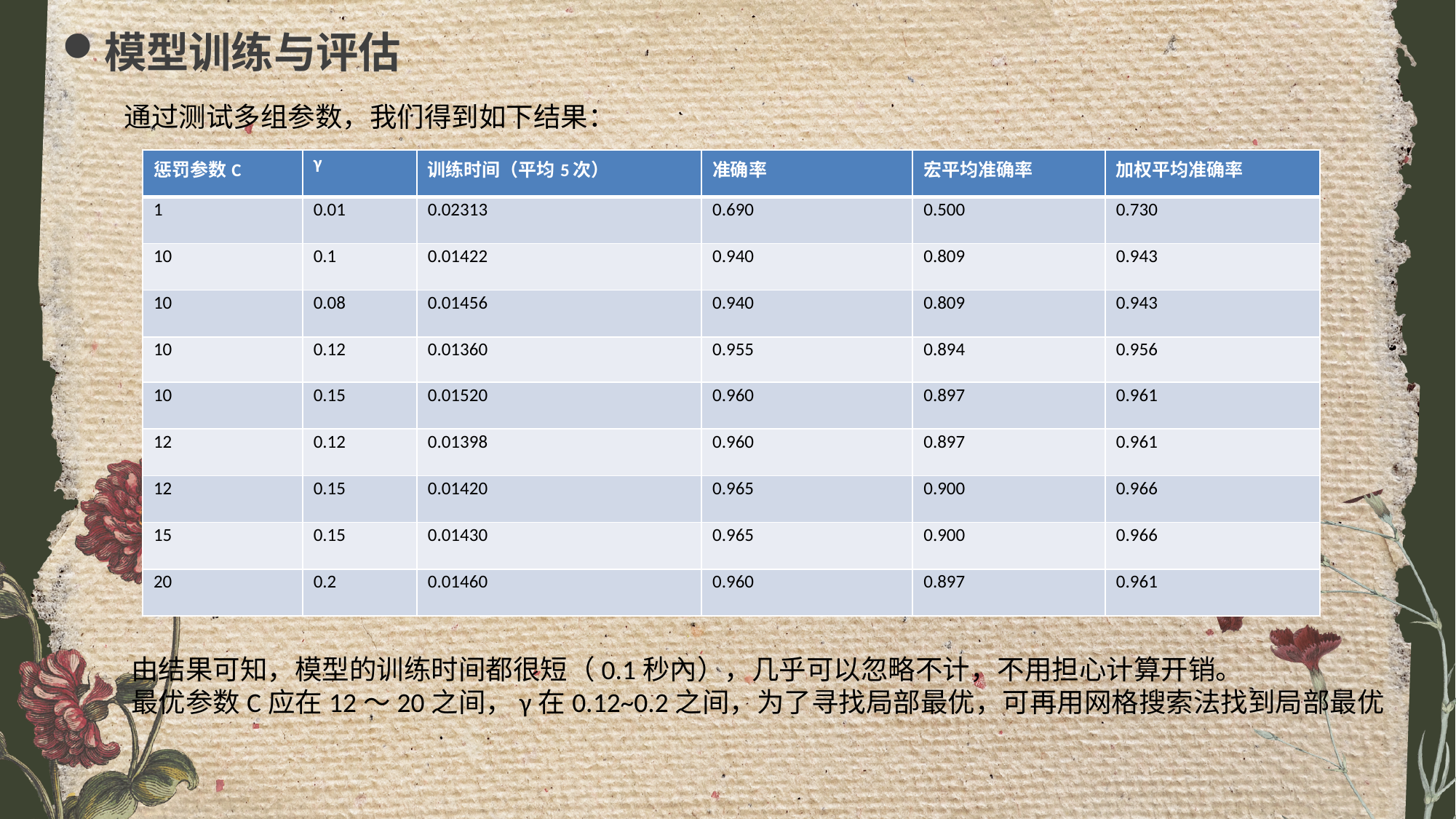

模型训练与评估
通过测试多组参数，我们得到如下结果：
| 惩罚参数C | γ | 训练时间（平均5次） | 准确率 | 宏平均准确率 | 加权平均准确率 |
| --- | --- | --- | --- | --- | --- |
| 1 | 0.01 | 0.02313 | 0.690 | 0.500 | 0.730 |
| 10 | 0.1 | 0.01422 | 0.940 | 0.809 | 0.943 |
| 10 | 0.08 | 0.01456 | 0.940 | 0.809 | 0.943 |
| 10 | 0.12 | 0.01360 | 0.955 | 0.894 | 0.956 |
| 10 | 0.15 | 0.01520 | 0.960 | 0.897 | 0.961 |
| 12 | 0.12 | 0.01398 | 0.960 | 0.897 | 0.961 |
| 12 | 0.15 | 0.01420 | 0.965 | 0.900 | 0.966 |
| 15 | 0.15 | 0.01430 | 0.965 | 0.900 | 0.966 |
| 20 | 0.2 | 0.01460 | 0.960 | 0.897 | 0.961 |

由结果可知，模型的训练时间都很短（0.1秒內），几乎可以忽略不计，不用担心计算开销。
最优参数C应在12～20之间，γ在0.12~0.2之间，为了寻找局部最优，可再用网格搜索法找到局部最优